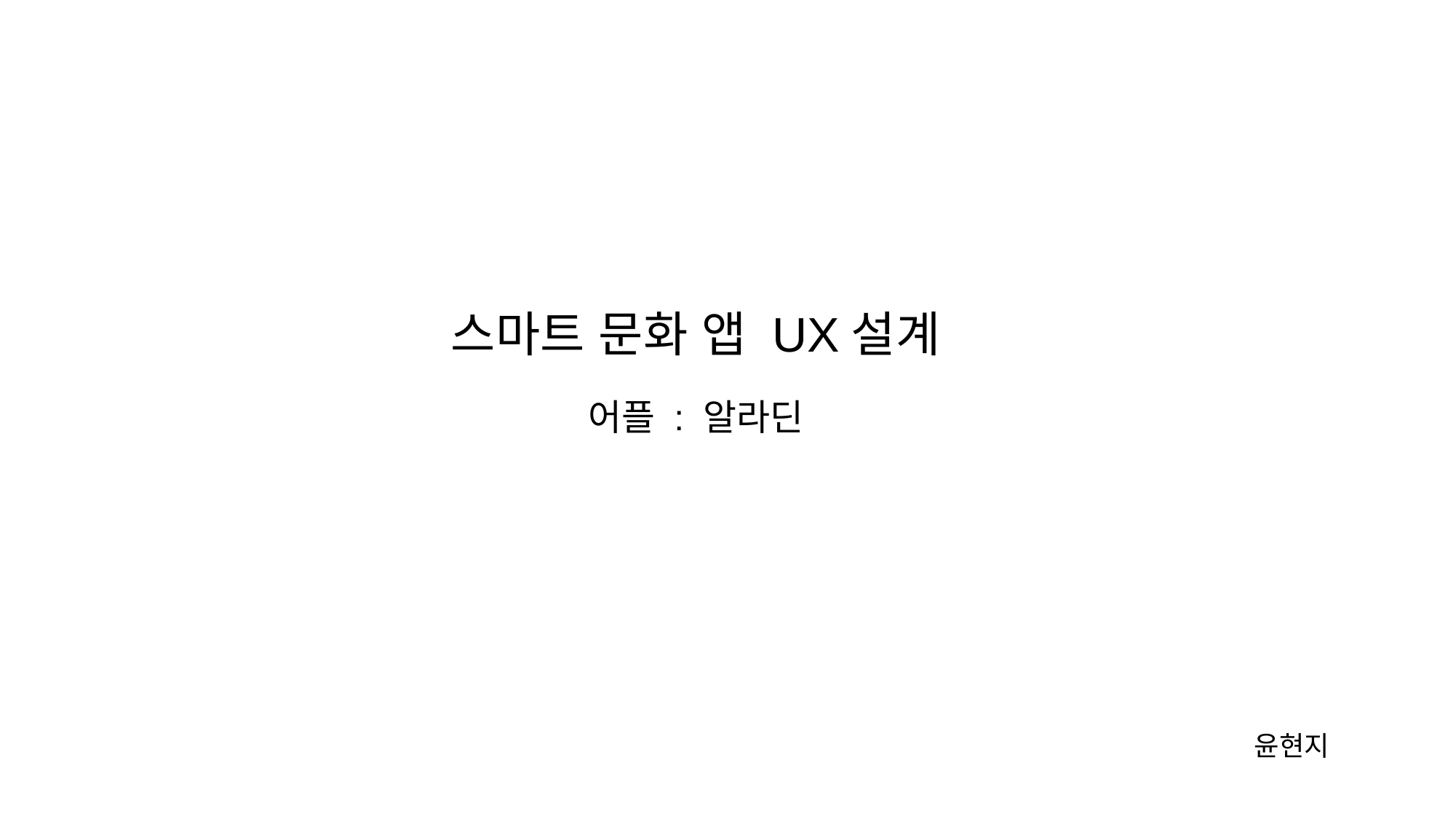

스마트 문화 앱 UX설계
어플 : 알라딘
윤현지